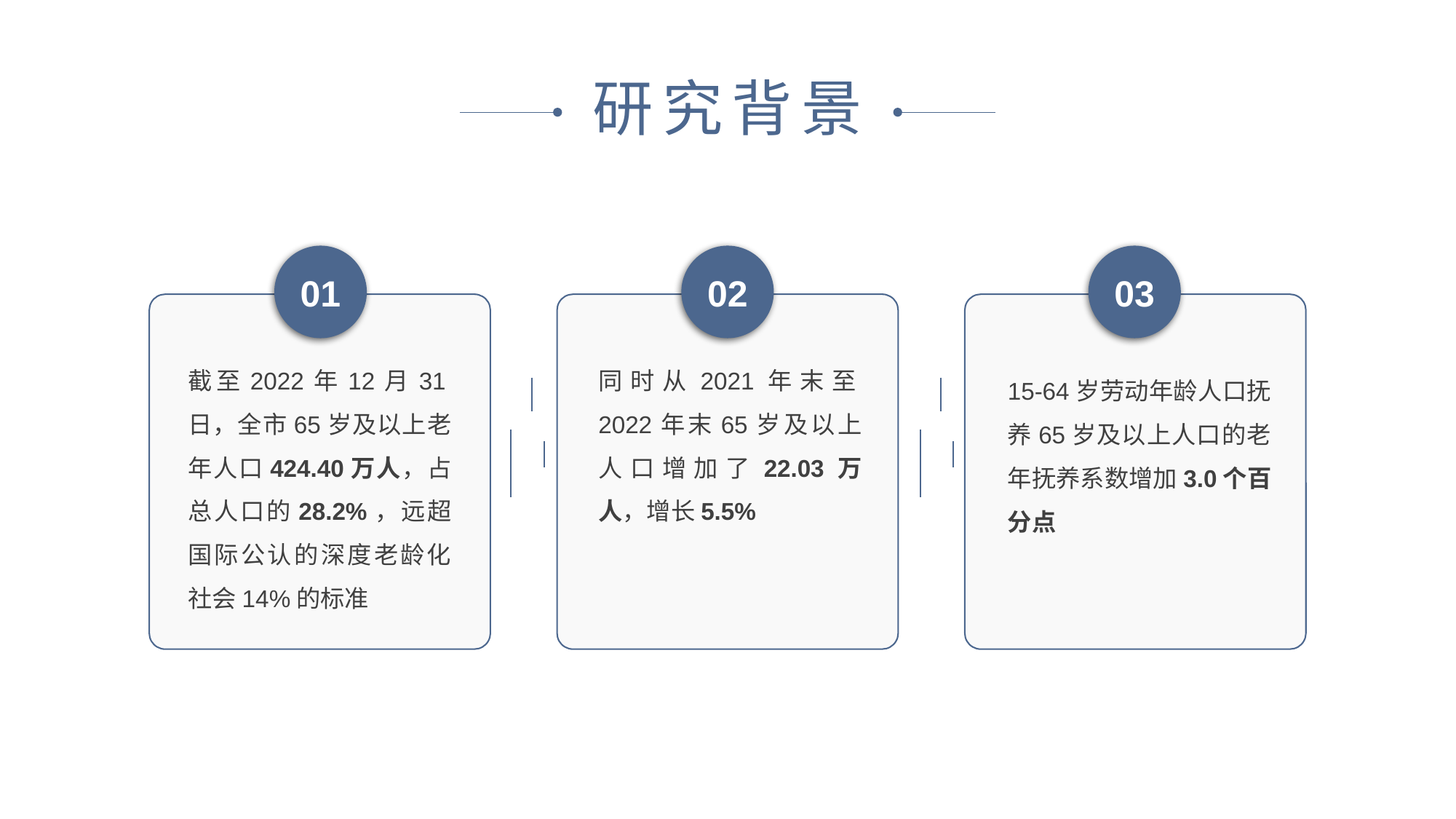

研究背景
01
02
03

截至2022年12月31日，全市65岁及以上老年人口424.40万人，占总人口的28.2%，远超国际公认的深度老龄化社会14%的标准
同时从2021年末至2022年末65岁及以上人口增加了22.03万人，增长5.5%
15-64岁劳动年龄人口抚养65岁及以上人口的老年抚养系数增加3.0个百分点